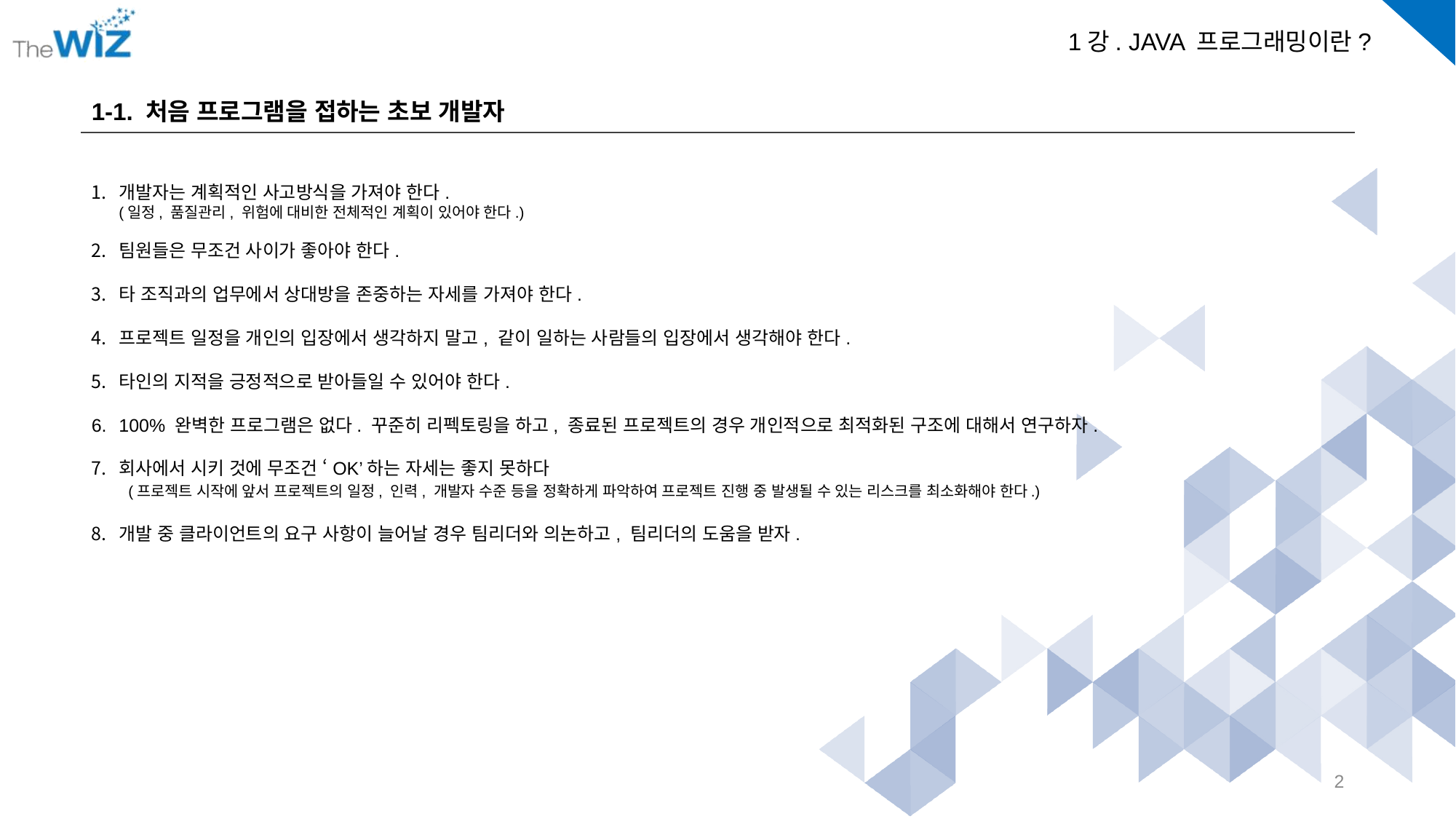

1-1. 처음 프로그램을 접하는 초보 개발자
개발자는 계획적인 사고방식을 가져야 한다.
(일정, 품질관리, 위험에 대비한 전체적인 계획이 있어야 한다.)
팀원들은 무조건 사이가 좋아야 한다.
타 조직과의 업무에서 상대방을 존중하는 자세를 가져야 한다.
프로젝트 일정을 개인의 입장에서 생각하지 말고, 같이 일하는 사람들의 입장에서 생각해야 한다.
타인의 지적을 긍정적으로 받아들일 수 있어야 한다.
100% 완벽한 프로그램은 없다. 꾸준히 리펙토링을 하고, 종료된 프로젝트의 경우 개인적으로 최적화된 구조에 대해서 연구하자.
회사에서 시키 것에 무조건 ‘OK’하는 자세는 좋지 못하다
 (프로젝트 시작에 앞서 프로젝트의 일정, 인력, 개발자 수준 등을 정확하게 파악하여 프로젝트 진행 중 발생될 수 있는 리스크를 최소화해야 한다.)

개발 중 클라이언트의 요구 사항이 늘어날 경우 팀리더와 의논하고, 팀리더의 도움을 받자.
2